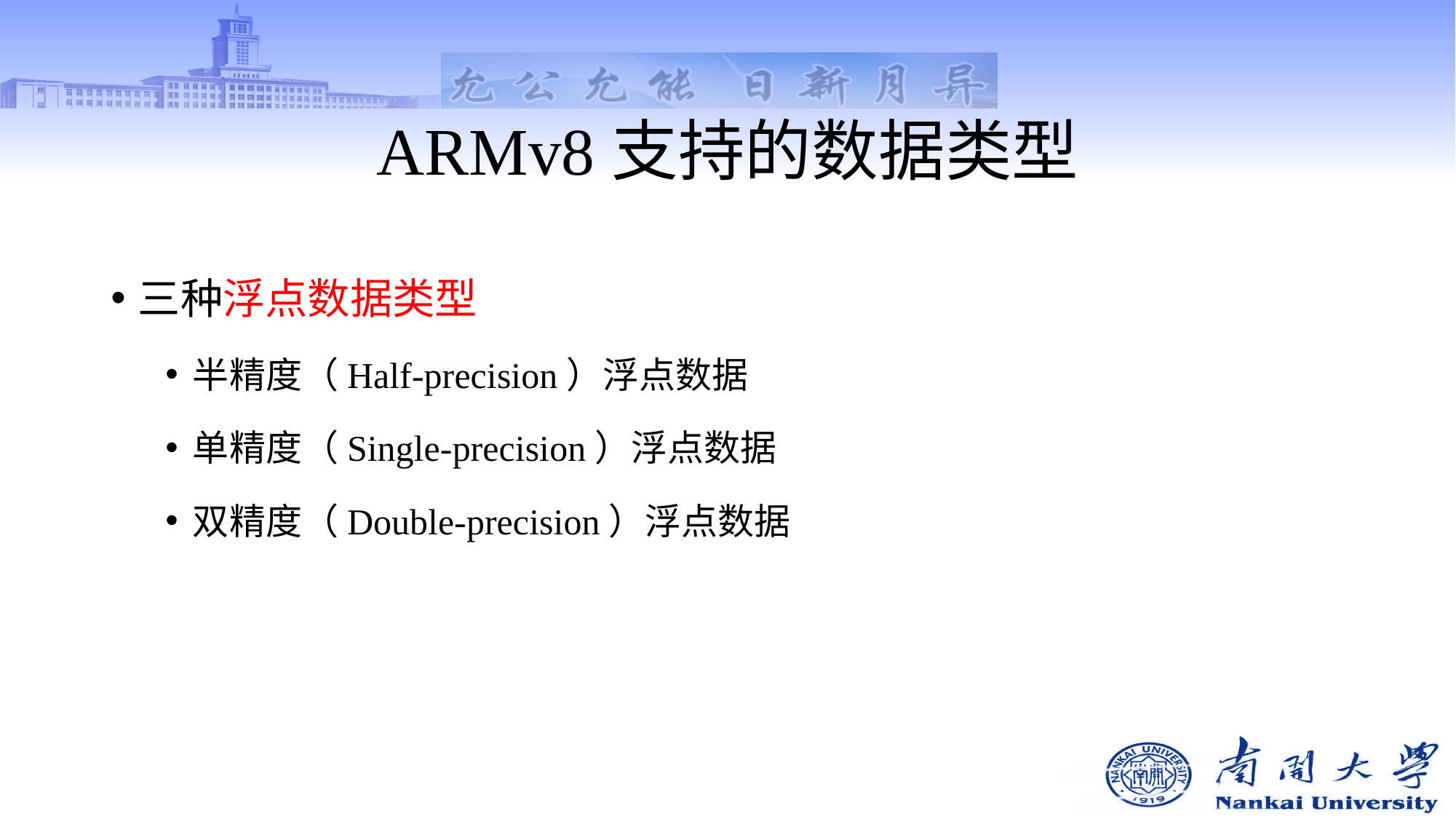

# ARMv8支持的数据类型
三种浮点数据类型
半精度（Half-precision）浮点数据
单精度（Single-precision）浮点数据
双精度（Double-precision）浮点数据